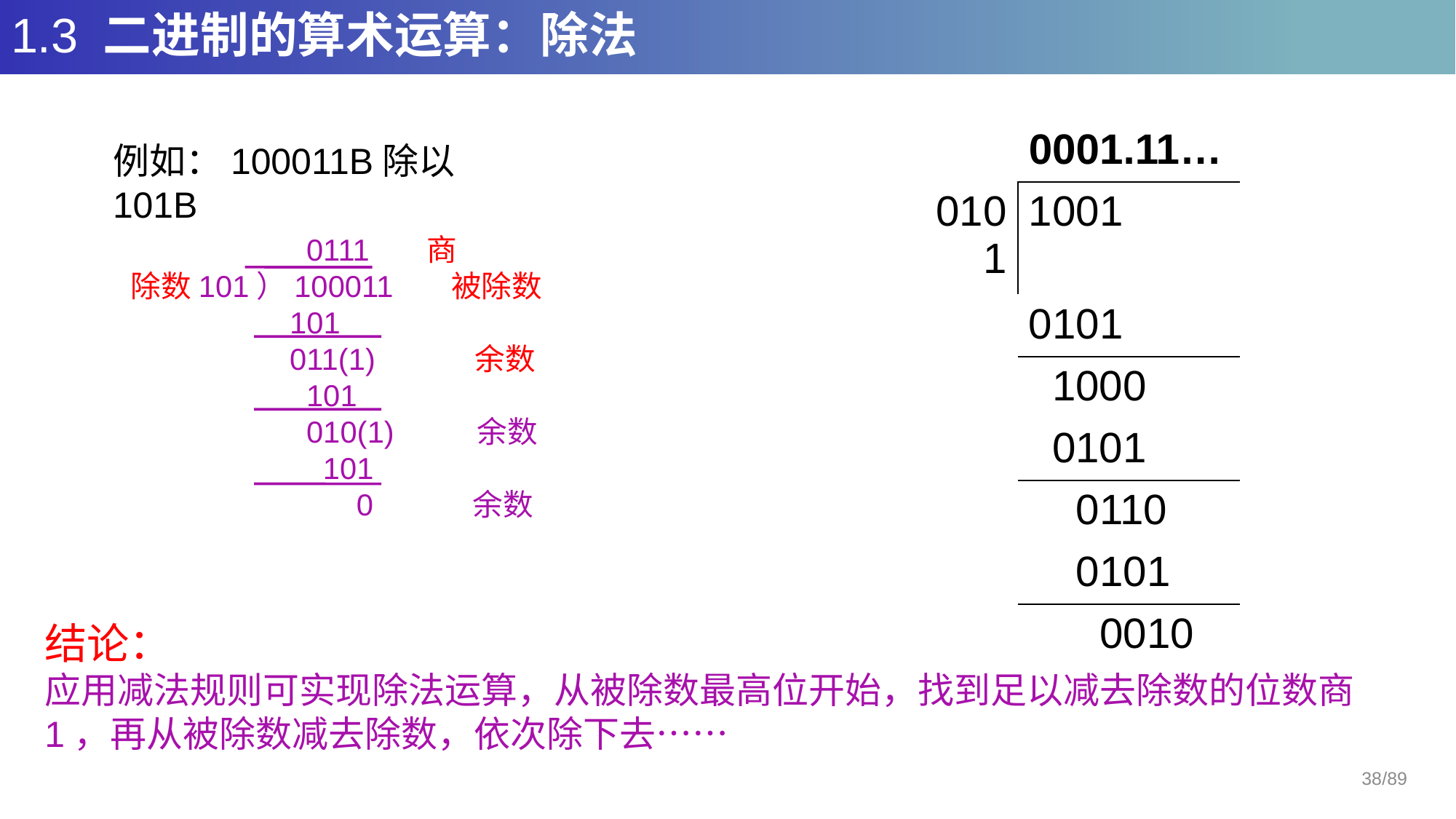

# 1.3 二进制的算术运算：除法
|  | 0001.11… |
| --- | --- |
| 0101 | 1001 |
|  | 0101 |
|  | 01000 |
|  | 00101 |
|  | 000110 |
|  | 000101 |
|  | 0000010 |
例如：100011B除以101B
                     0111      商
除数101）100011      被除数
                   101
                   011(1)           余数
                     101
                     010(1)         余数
                       101
                           0           余数

结论：
应用减法规则可实现除法运算，从被除数最高位开始，找到足以减去除数的位数商1，再从被除数减去除数，依次除下去……
38/89